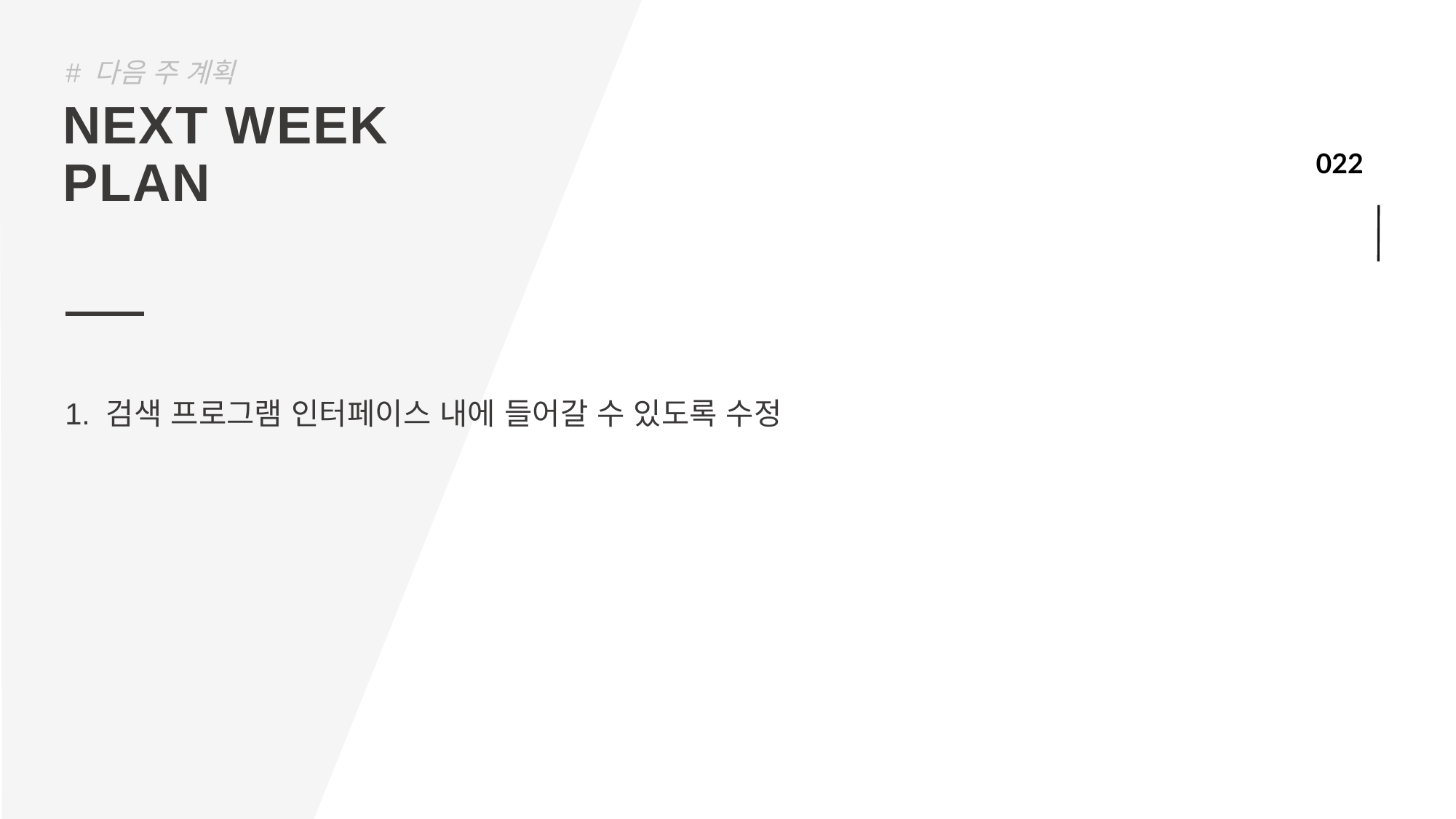

# 다음 주 계획
NEXT WEEK
PLAN
검색 프로그램 인터페이스 내에 들어갈 수 있도록 수정